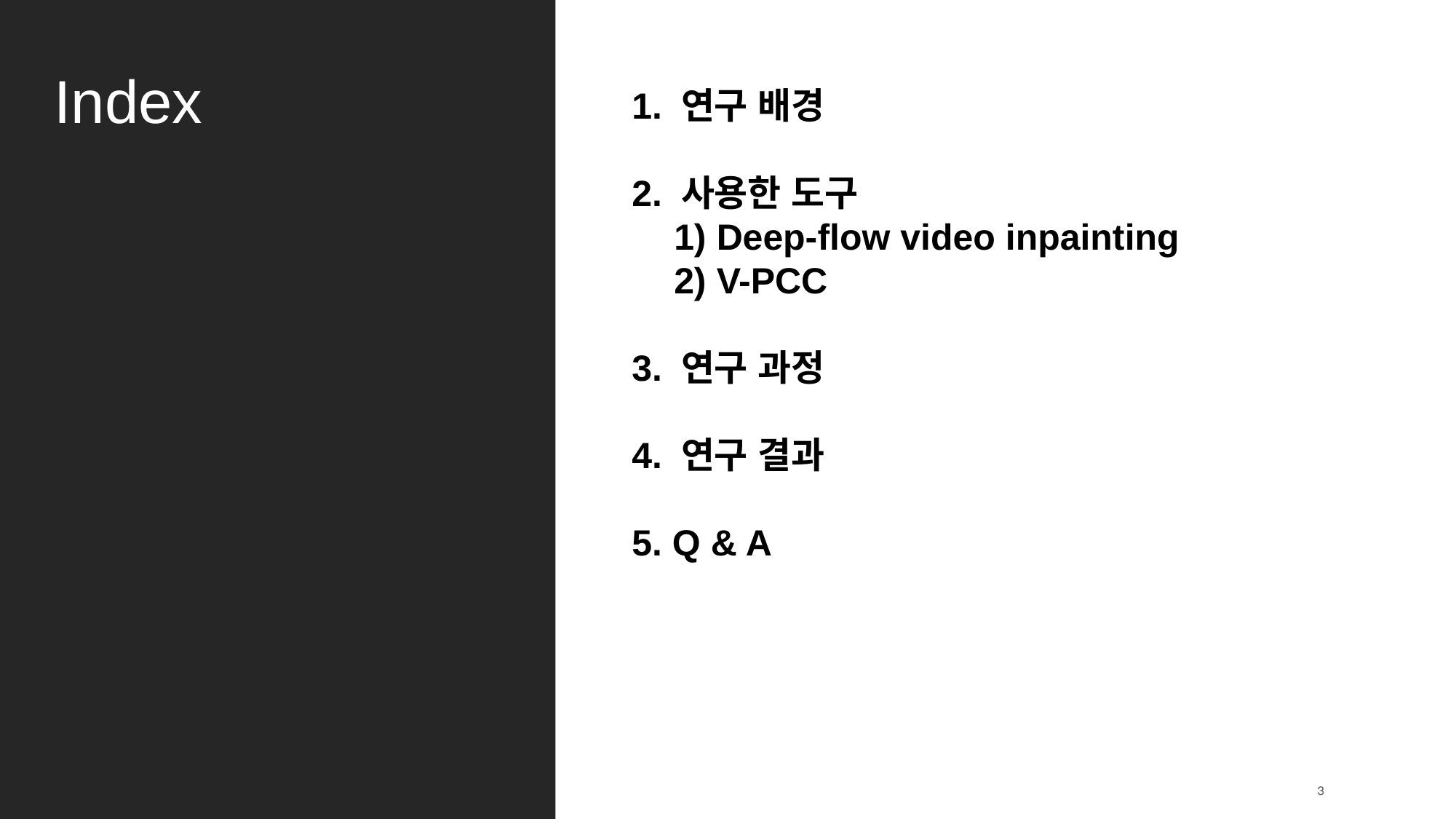

Index
1. 연구 배경

2. 사용한 도구
1) Deep-flow video inpainting
2) V-PCC

3. 연구 과정

4. 연구 결과

5. Q & A
3